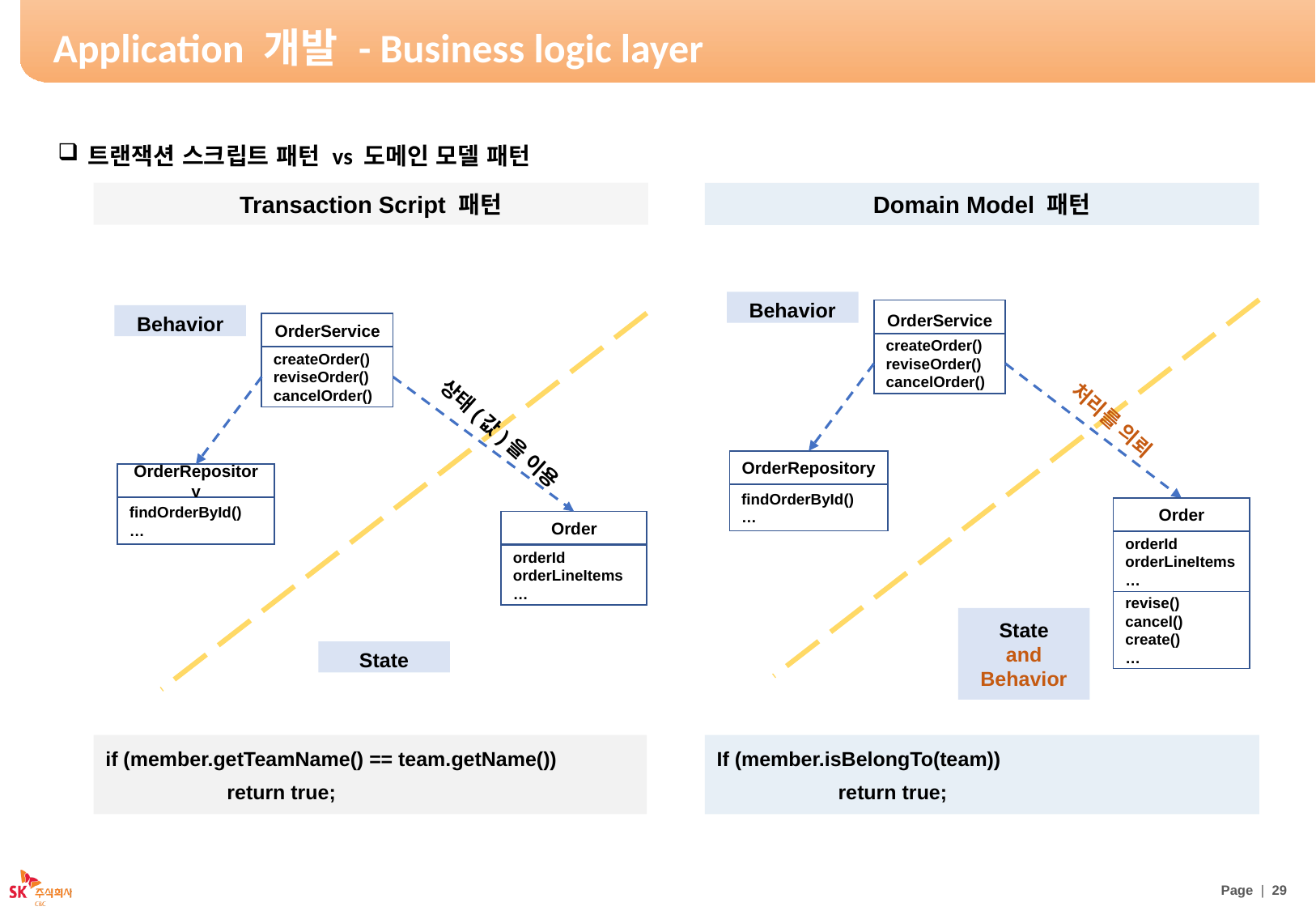

# Application 개발 - Business logic layer
트랜잭션 스크립트 패턴 vs 도메인 모델 패턴
Transaction Script 패턴
Behavior
OrderService
createOrder()
reviseOrder()
cancelOrder()
상태(값)을 이용
OrderRepository
findOrderById()
…
Order
orderId
orderLineItems
…
State
Domain Model 패턴
Behavior
OrderService
createOrder()
reviseOrder()
cancelOrder()
처리를 의뢰
OrderRepository
findOrderById()
…
Order
orderId
orderLineItems
…
revise()
cancel()
create()
…
State
and
Behavior
if (member.getTeamName() == team.getName())
	return true;
If (member.isBelongTo(team))
	return true;